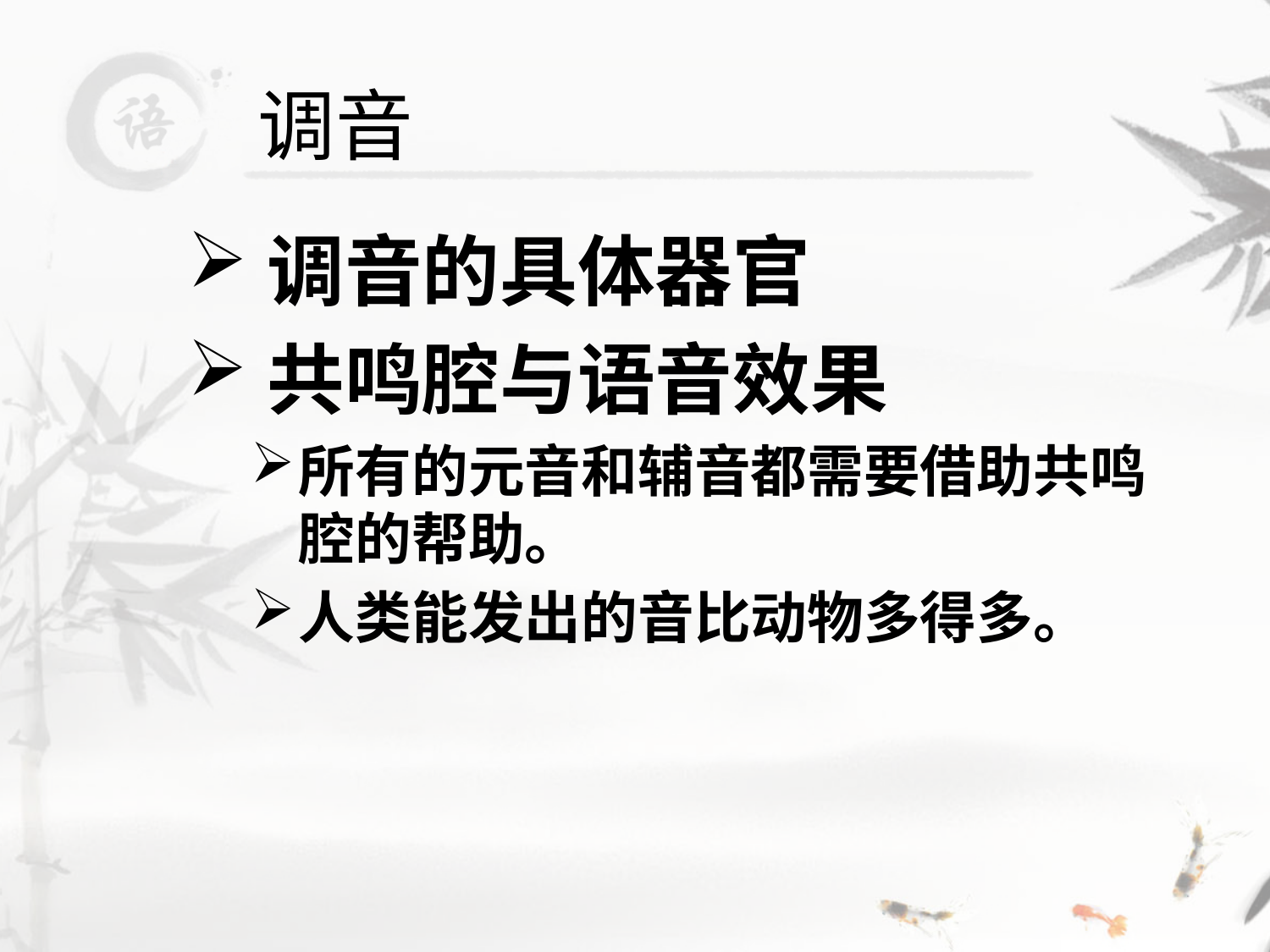

# 调音
调音的具体器官
共鸣腔与语音效果
所有的元音和辅音都需要借助共鸣腔的帮助。
人类能发出的音比动物多得多。